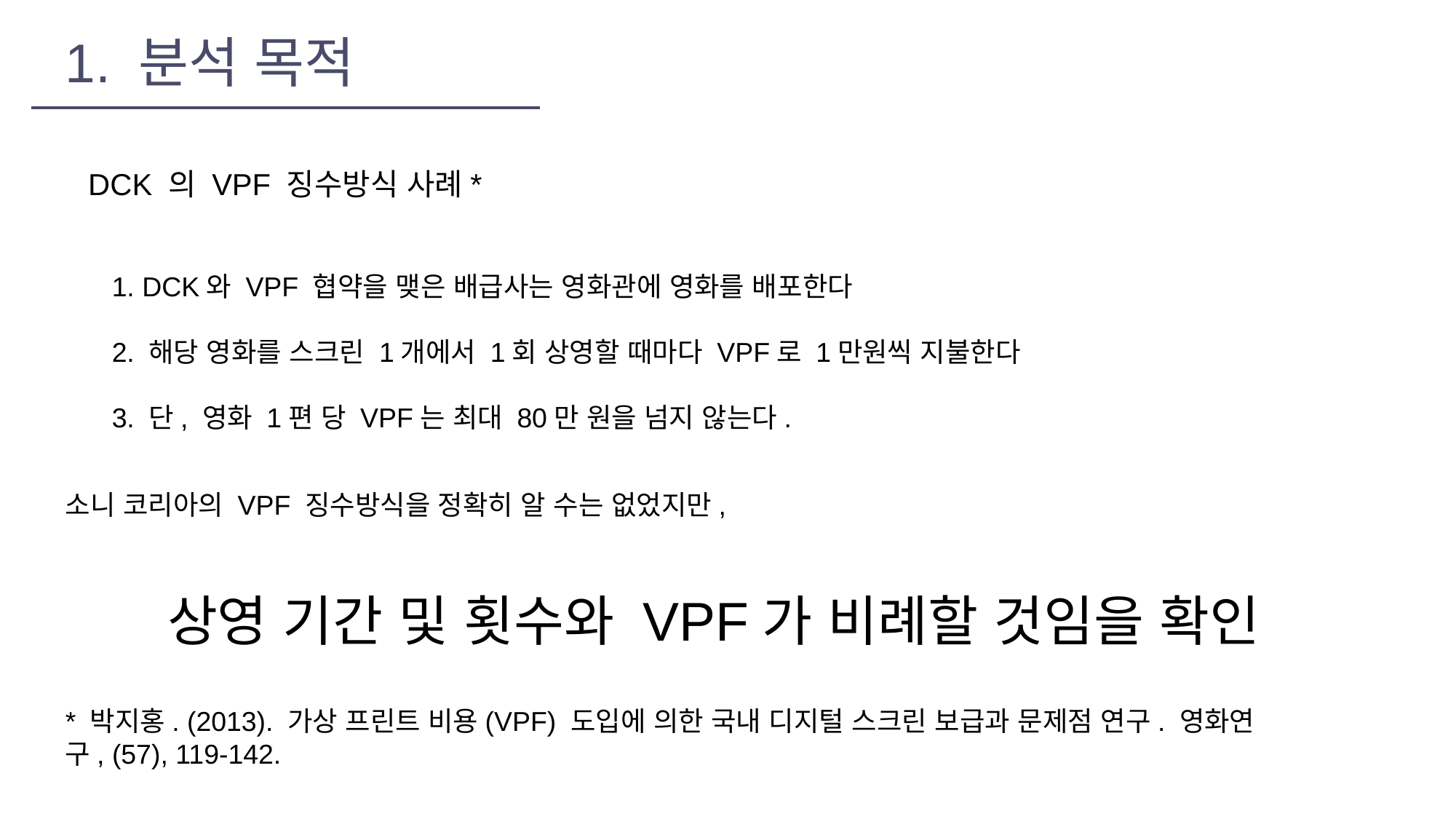

1. 분석 목적
DCK 의 VPF 징수방식 사례*
1. DCK와 VPF 협약을 맺은 배급사는 영화관에 영화를 배포한다

2. 해당 영화를 스크린 1개에서 1회 상영할 때마다 VPF로 1만원씩 지불한다

3. 단, 영화 1편 당 VPF는 최대 80만 원을 넘지 않는다.
소니 코리아의 VPF 징수방식을 정확히 알 수는 없었지만,

상영 기간 및 횟수와 VPF가 비례할 것임을 확인
* 박지홍. (2013). 가상 프린트 비용(VPF) 도입에 의한 국내 디지털 스크린 보급과 문제점 연구. 영화연구, (57), 119-142.